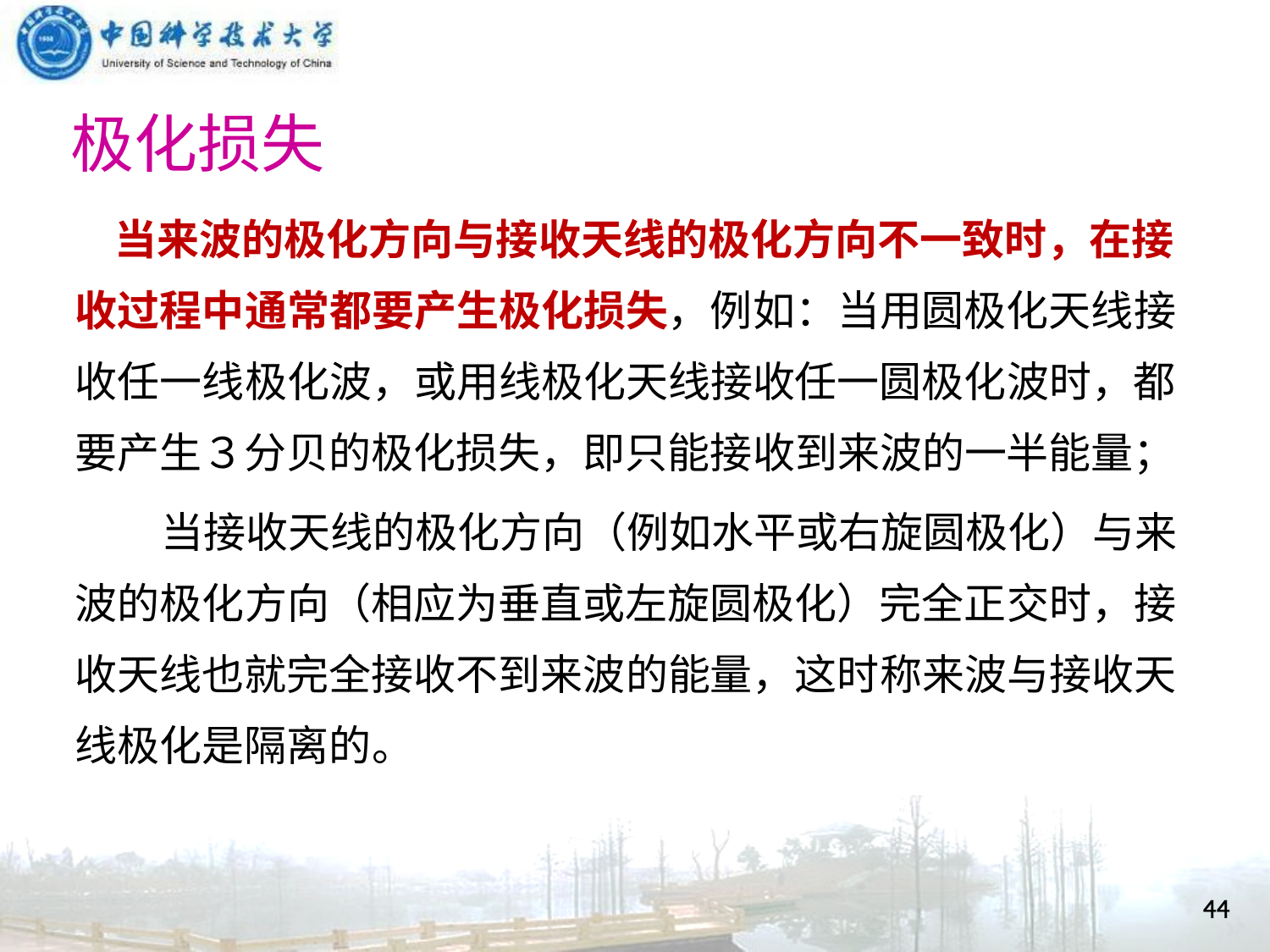

# 极化损失
         当来波的极化方向与接收天线的极化方向不一致时，在接收过程中通常都要产生极化损失，例如：当用圆极化天线接收任一线极化波，或用线极化天线接收任一圆极化波时，都要产生３分贝的极化损失，即只能接收到来波的一半能量；
             当接收天线的极化方向（例如水平或右旋圆极化）与来波的极化方向（相应为垂直或左旋圆极化）完全正交时，接收天线也就完全接收不到来波的能量，这时称来波与接收天线极化是隔离的。
44